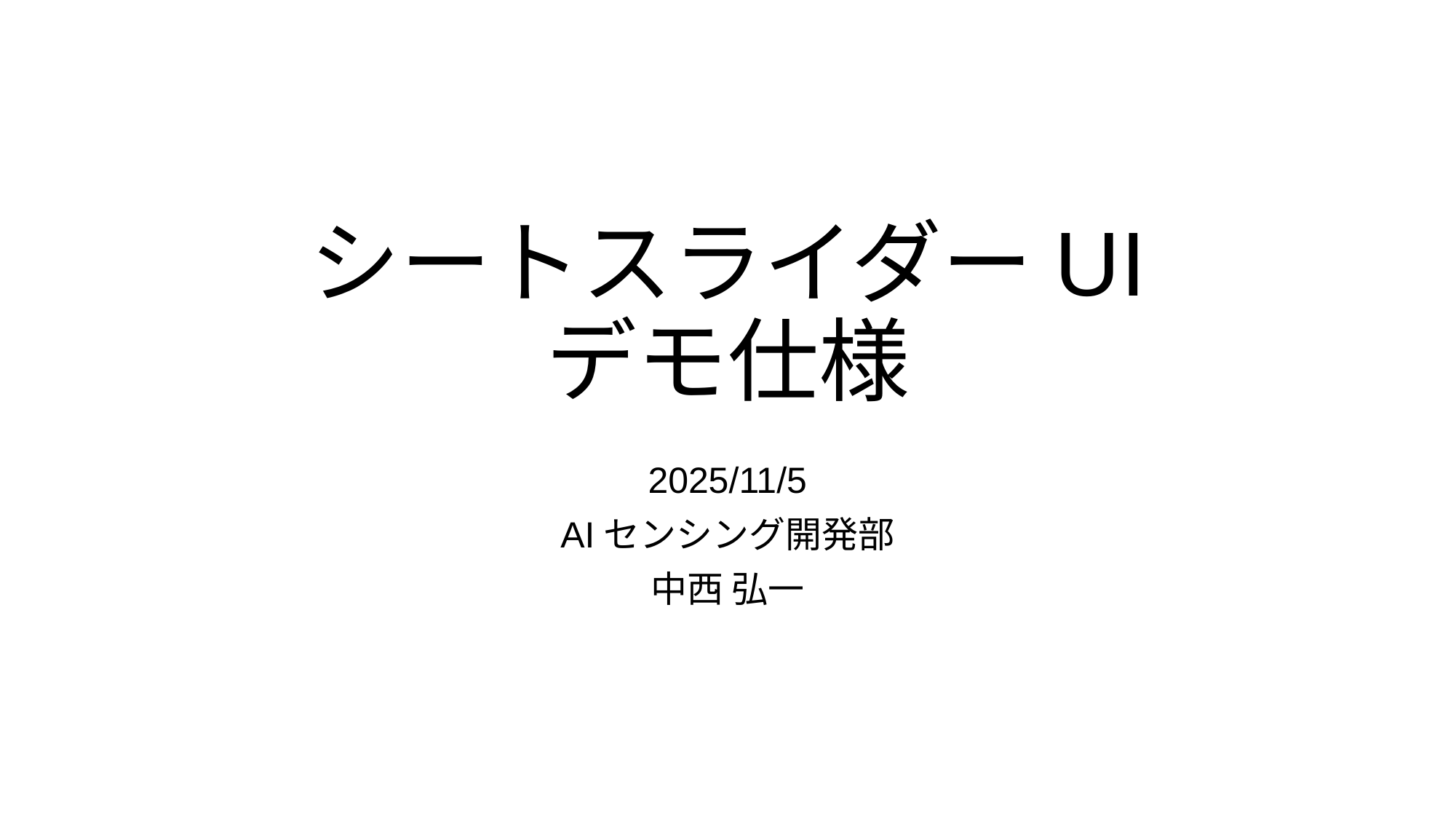

# シートスライダーUI デモ仕様
2025/11/5
AIセンシング開発部
中西 弘一